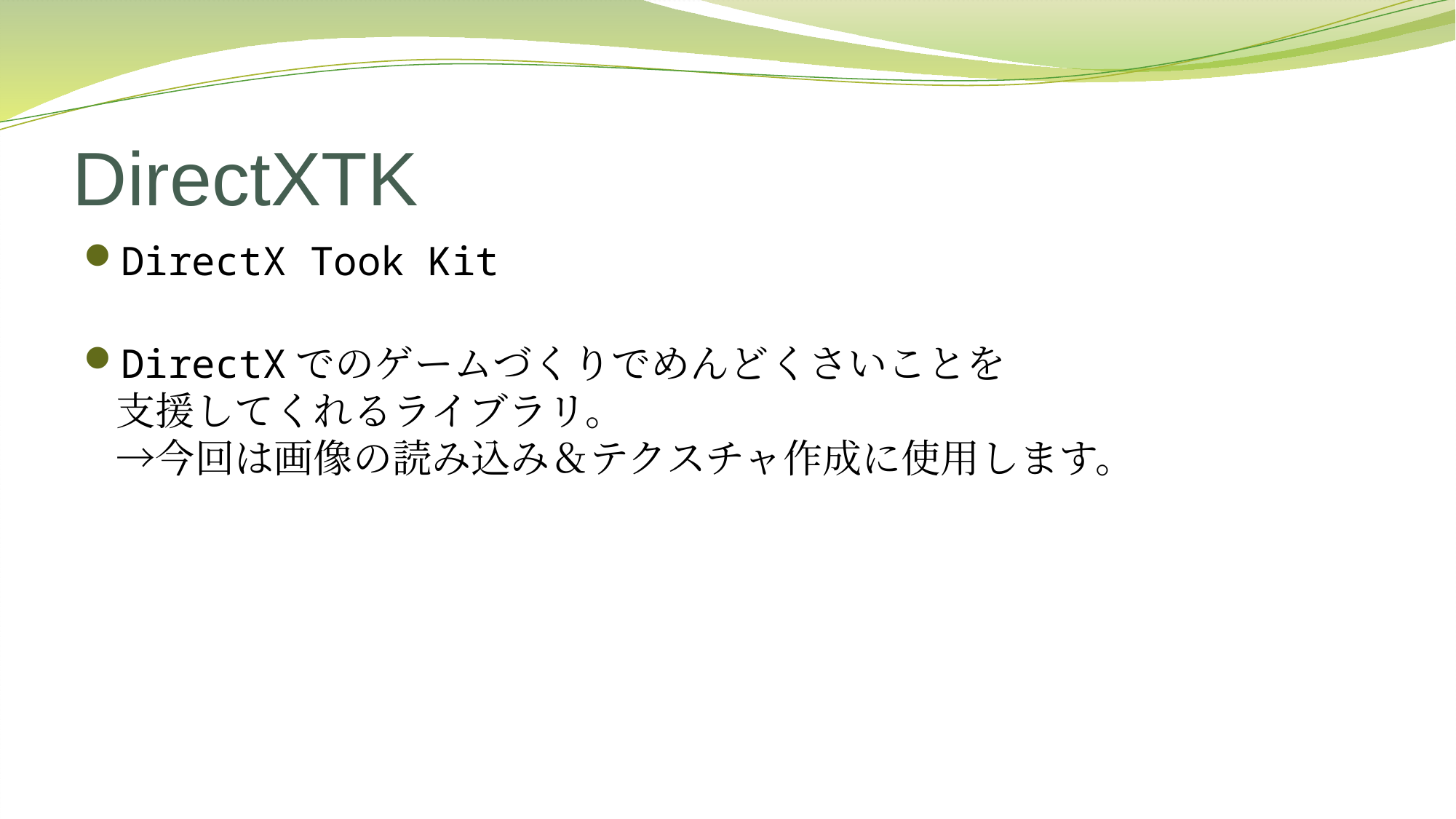

# DirectXTK
DirectX Took Kit
DirectXでのゲームづくりでめんどくさいことを
支援してくれるライブラリ。
→今回は画像の読み込み＆テクスチャ作成に使用します。